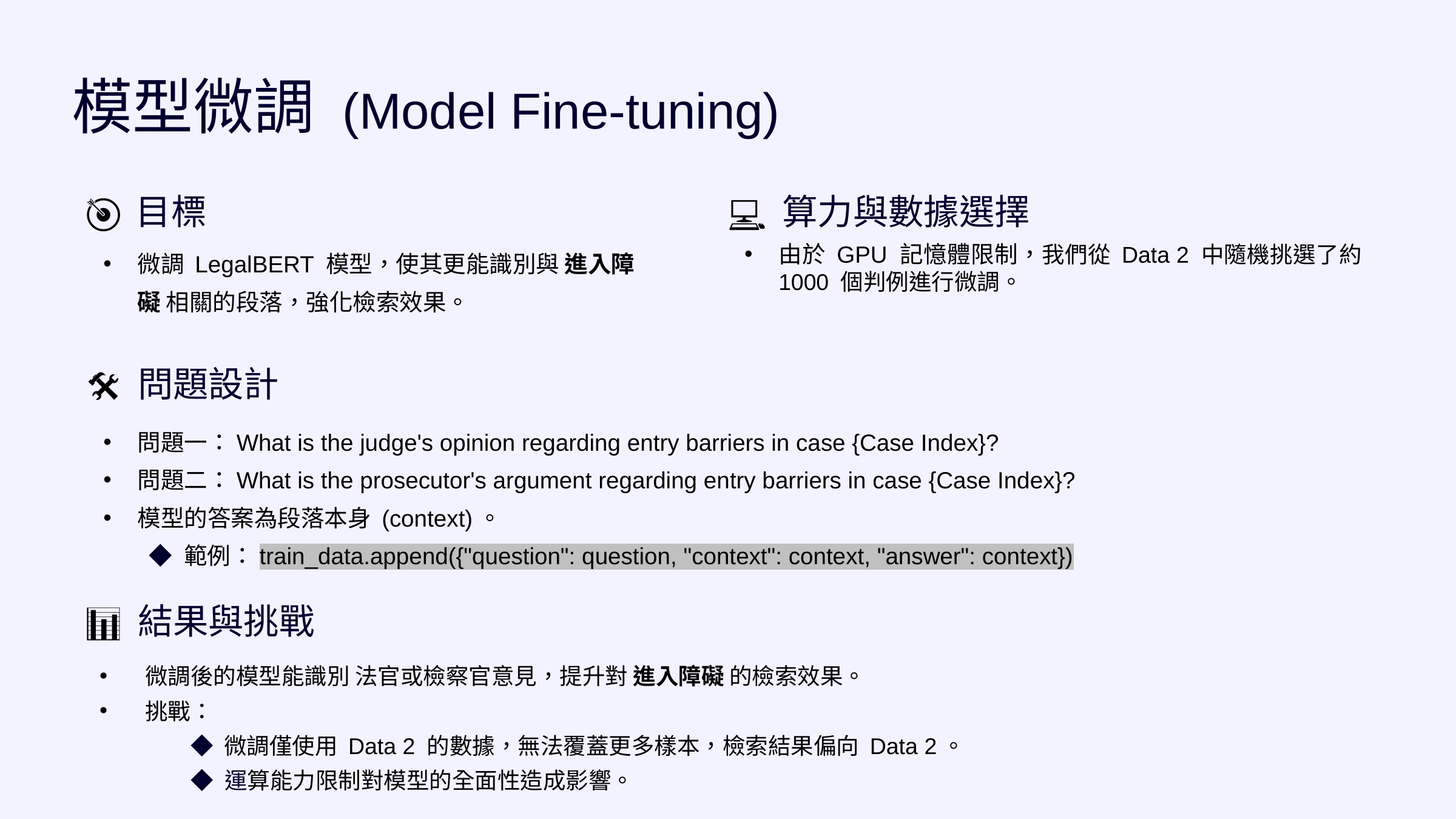

模型微調 (Model Fine-tuning)
🎯 目標
💻 算力與數據選擇
微調 LegalBERT 模型，使其更能識別與 進入障礙 相關的段落，強化檢索效果。
由於 GPU 記憶體限制，我們從 Data 2 中隨機挑選了約 1000 個判例進行微調。

🛠️ 問題設計
問題一：What is the judge's opinion regarding entry barriers in case {Case Index}?
問題二：What is the prosecutor's argument regarding entry barriers in case {Case Index}?
模型的答案為段落本身 (context)。
◆ 範例：train_data.append({"question": question, "context": context, "answer": context})
📊 結果與挑戰

微調後的模型能識別 法官或檢察官意見，提升對 進入障礙 的檢索效果。
挑戰：
	◆ 微調僅使用 Data 2 的數據，無法覆蓋更多樣本，檢索結果偏向 Data 2。
	◆ 運算能力限制對模型的全面性造成影響。